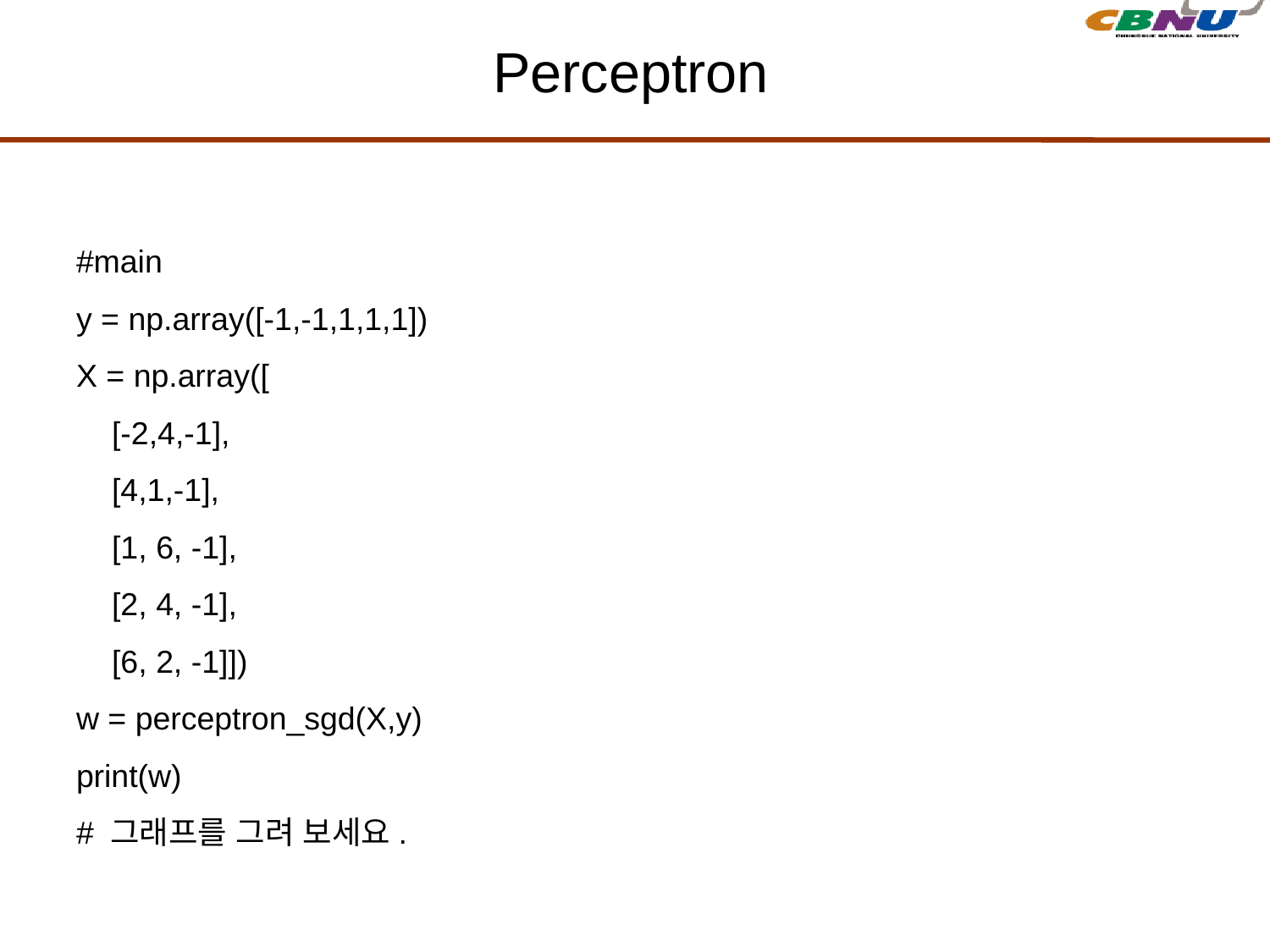

# Perceptron
#main
y = np.array([-1,-1,1,1,1])
X = np.array([
    [-2,4,-1],
    [4,1,-1],
    [1, 6, -1],
    [2, 4, -1],
    [6, 2, -1]])
w = perceptron_sgd(X,y)
print(w)
# 그래프를 그려 보세요.